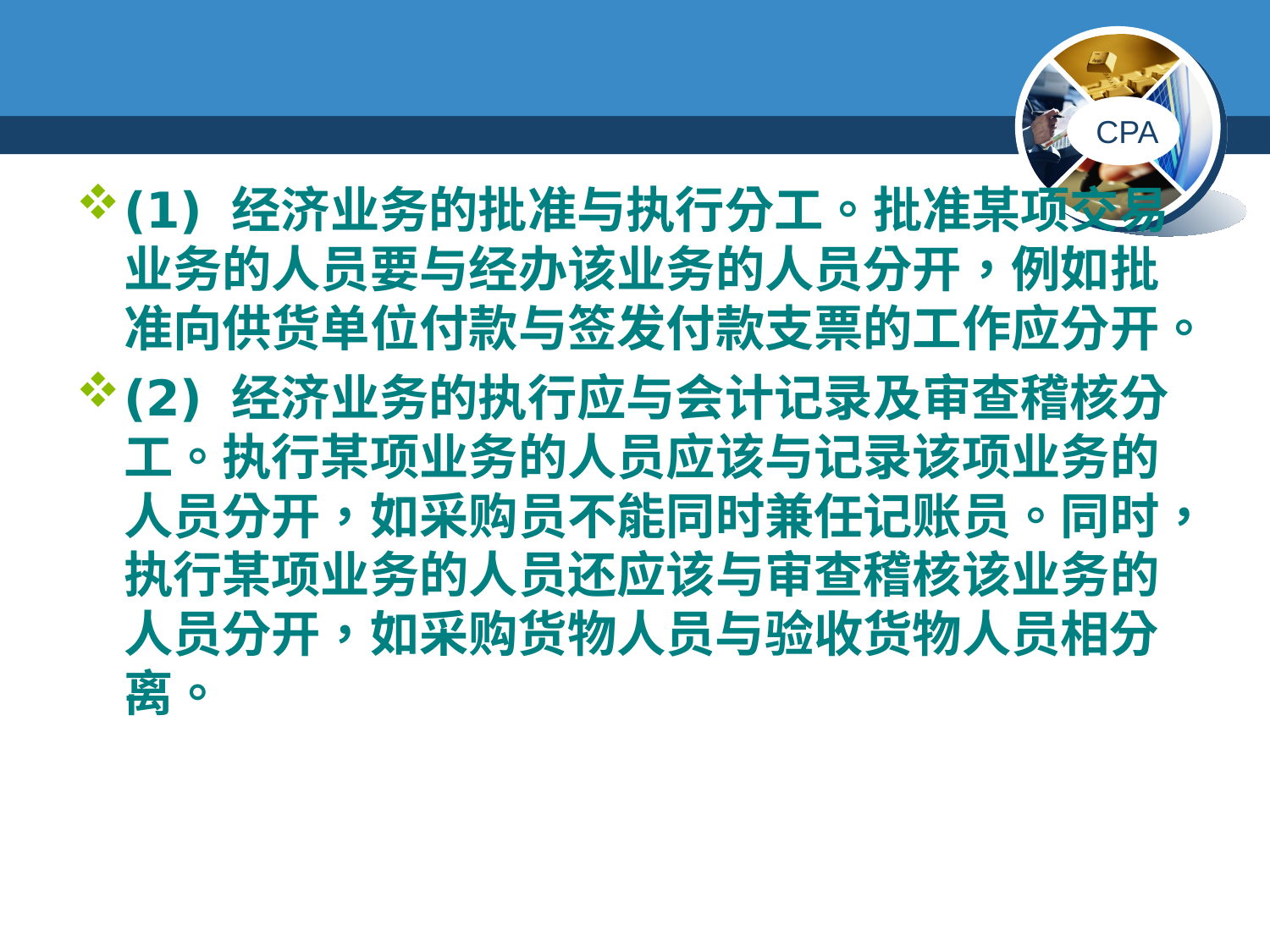

#
(1) 经济业务的批准与执行分工。批准某项交易业务的人员要与经办该业务的人员分开，例如批准向供货单位付款与签发付款支票的工作应分开。
(2) 经济业务的执行应与会计记录及审查稽核分工。执行某项业务的人员应该与记录该项业务的人员分开，如采购员不能同时兼任记账员。同时，执行某项业务的人员还应该与审查稽核该业务的人员分开，如采购货物人员与验收货物人员相分离。